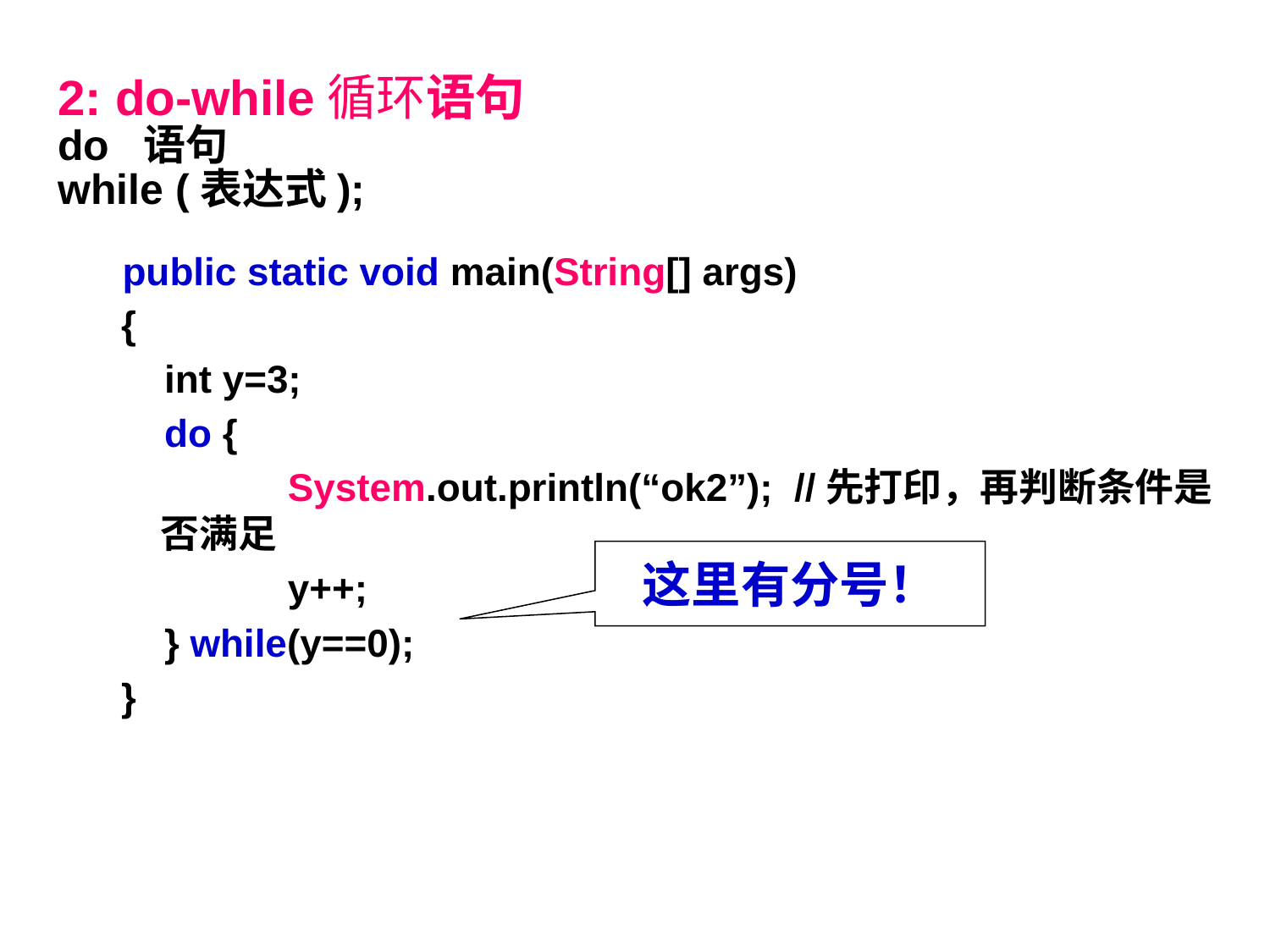

2: do-while循环语句
do  语句
while (表达式);

      public static void main(String[] args)
{
    int y=3;
    do {
   	 	System.out.println(“ok2”);  //先打印，再判断条件是否满足
   	 	y++;
    } while(y==0);
}
这里有分号！